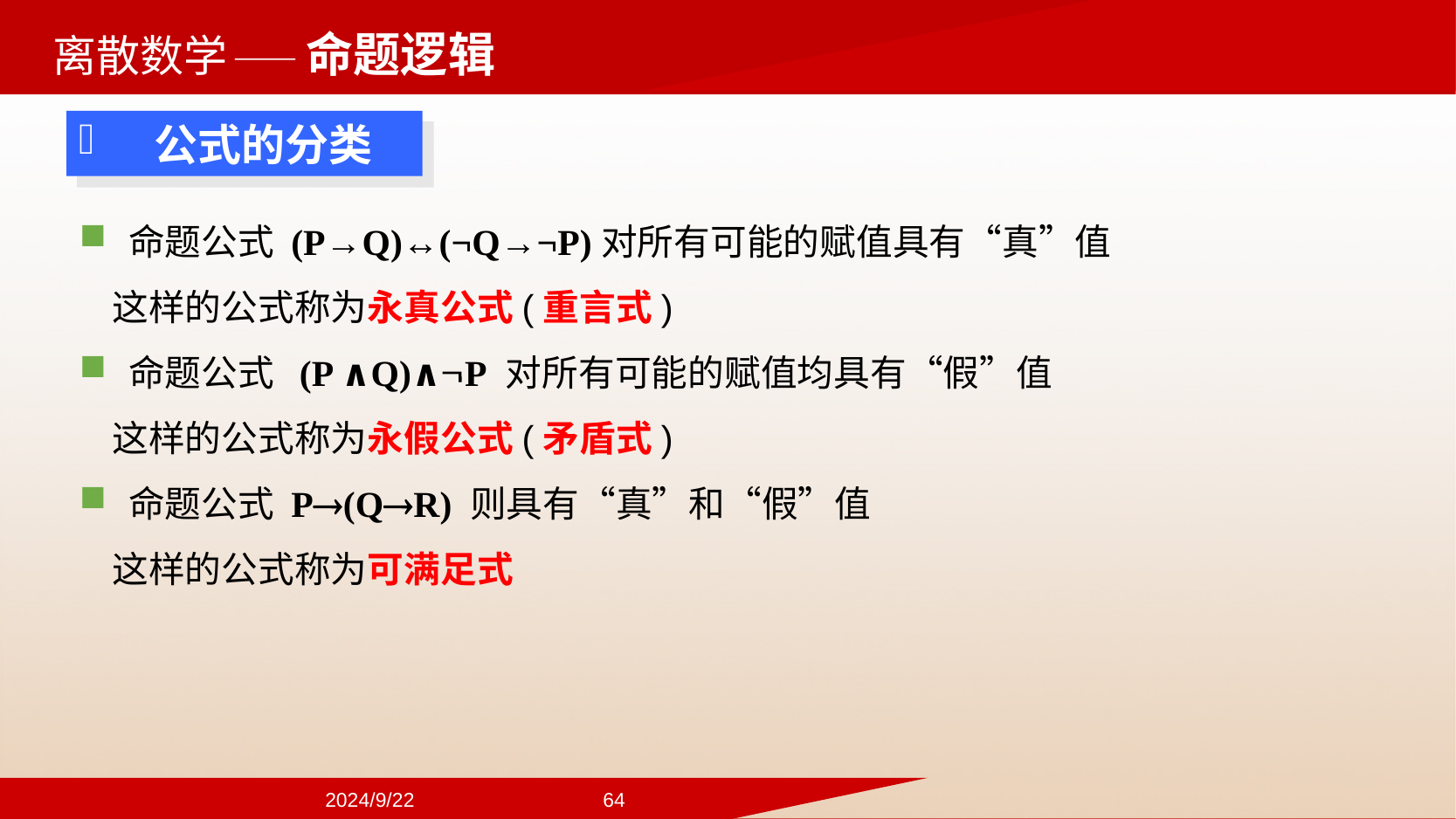

——命题逻辑
 公式的分类
命题公式 (P→Q)↔(¬Q→¬P)对所有可能的赋值具有“真”值
   这样的公式称为永真公式(重言式)
命题公式  (P ∧Q)∧¬P 对所有可能的赋值均具有“假”值
   这样的公式称为永假公式(矛盾式)
命题公式 P→(Q→R) 则具有“真”和“假”值
   这样的公式称为可满足式
2024/9/22
64